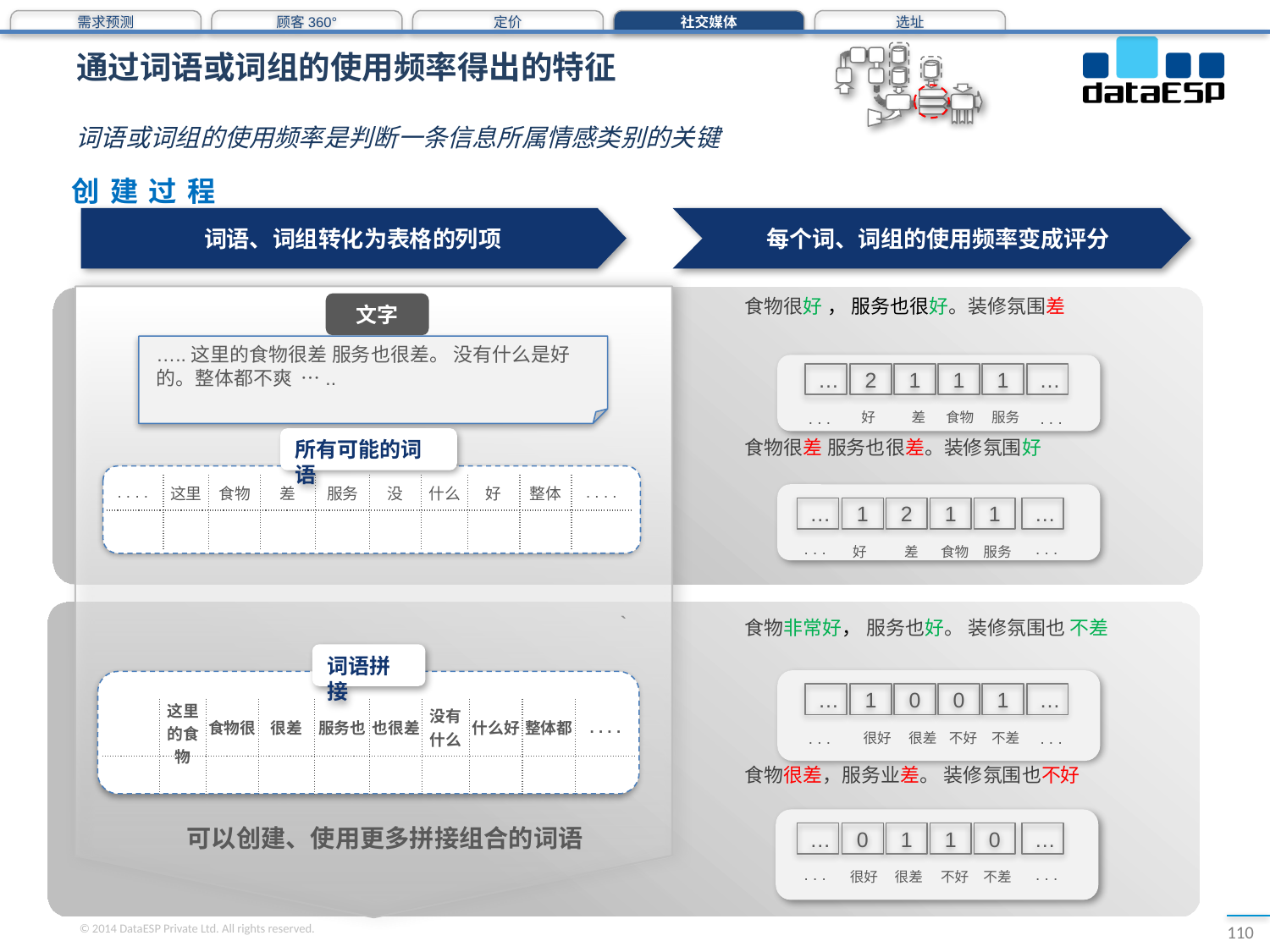

需求预测
顾客360°

定价
社交媒体
选址
# 通过词语或词组的使用频率得出的特征

词语或词组的使用频率是判断一条信息所属情感类别的关键
创建过程
词语、词组转化为表格的列项
每个词、词组的使用频率变成评分
`
文字
食物很好 ， 服务也很好。装修氛围差

…..这里的食物很差 服务也很差。 没有什么是好的。整体都不爽  …..

…
2
1
1
1
…
. . .
. . .
   好
  差
 食物
  服务
所有可能的词语
食物很差 服务也很差。装修氛围好

| . . . . | 这里 | 食物 | 差 | 服务 | 没 | 什么 | 好 | 整体 | . . . . |
| --- | --- | --- | --- | --- | --- | --- | --- | --- | --- |
|  |  |  |  |  |  |  |  |  |  |

…
1
2
1
1
…
. . .
. . .
  好
  差
  食物
  服务
`
食物非常好， 服务也好。 装修氛围也 不差
词语拼接

…
1
0
0
1
…
|  | 这里的食物 | 食物很 | 很差 | 服务也 | 也很差 | 没有什么 | 什么好 | 整体都 | . . . . |
| --- | --- | --- | --- | --- | --- | --- | --- | --- | --- |
|  |  |  |  |  |  |  |  |  |  |
. . .
. . .
  很好
 很差
  不好
  不差
食物很差，服务业差。 装修氛围也不好

可以创建、使用更多拼接组合的词语
…
0
1
1
0
…
. . .
. . .
很好
很差
  不好
  不差